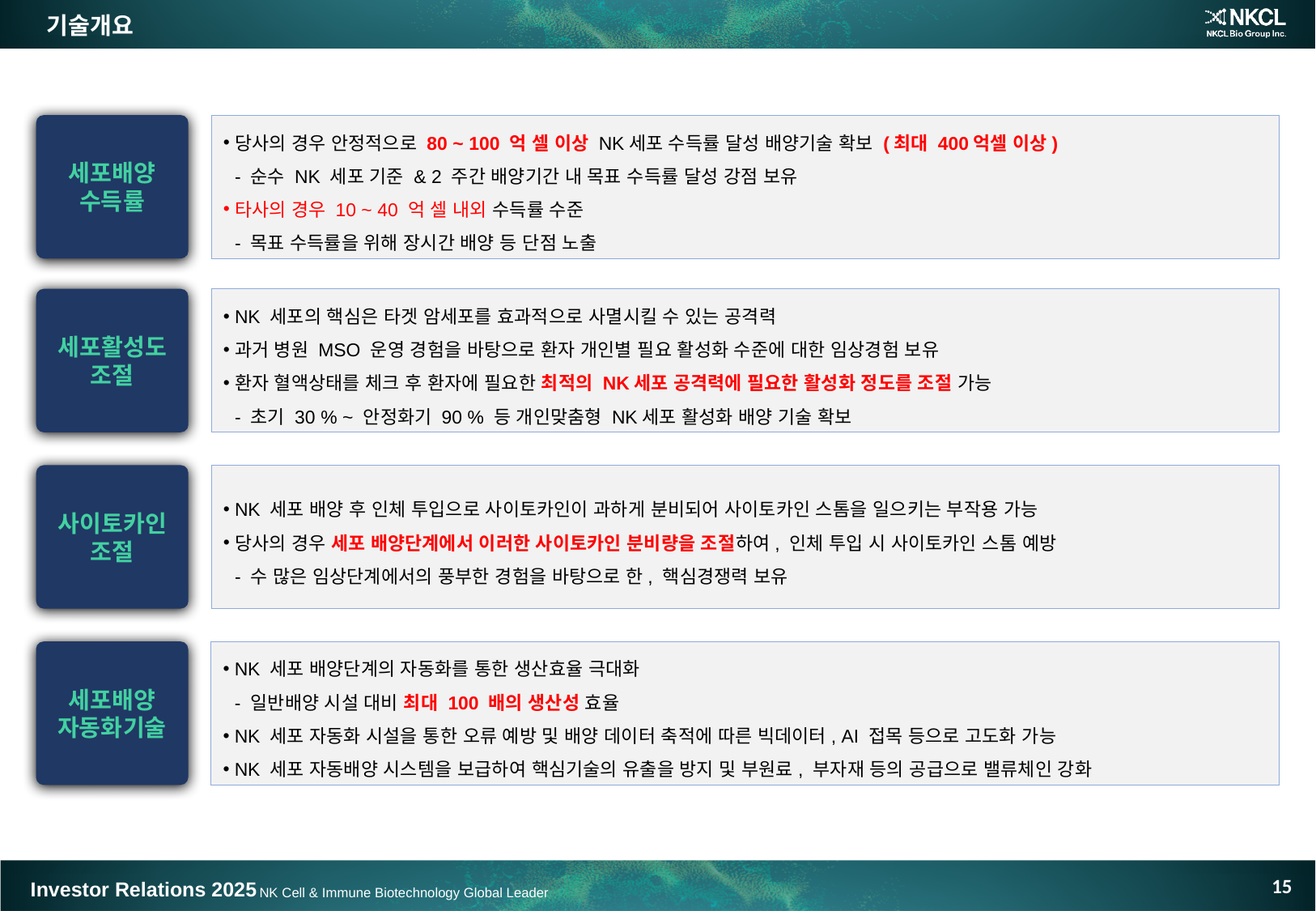

기술개요
세포배양
수득률
당사의 경우 안정적으로 80 ~ 100 억 셀 이상 NK세포 수득률 달성 배양기술 확보 (최대 400억셀 이상)
- 순수 NK 세포 기준 & 2 주간 배양기간 내 목표 수득률 달성 강점 보유
타사의 경우 10 ~ 40 억 셀 내외 수득률 수준
- 목표 수득률을 위해 장시간 배양 등 단점 노출
세포활성도
조절
NK 세포의 핵심은 타겟 암세포를 효과적으로 사멸시킬 수 있는 공격력
과거 병원 MSO 운영 경험을 바탕으로 환자 개인별 필요 활성화 수준에 대한 임상경험 보유
환자 혈액상태를 체크 후 환자에 필요한 최적의 NK세포 공격력에 필요한 활성화 정도를 조절 가능
- 초기 30 % ~ 안정화기 90 % 등 개인맞춤형 NK세포 활성화 배양 기술 확보
사이토카인
조절
NK 세포 배양 후 인체 투입으로 사이토카인이 과하게 분비되어 사이토카인 스톰을 일으키는 부작용 가능
당사의 경우 세포 배양단계에서 이러한 사이토카인 분비량을 조절하여, 인체 투입 시 사이토카인 스톰 예방
- 수 많은 임상단계에서의 풍부한 경험을 바탕으로 한, 핵심경쟁력 보유
세포배양
자동화기술
NK 세포 배양단계의 자동화를 통한 생산효율 극대화
- 일반배양 시설 대비 최대 100 배의 생산성 효율
NK 세포 자동화 시설을 통한 오류 예방 및 배양 데이터 축적에 따른 빅데이터, AI 접목 등으로 고도화 가능
NK 세포 자동배양 시스템을 보급하여 핵심기술의 유출을 방지 및 부원료, 부자재 등의 공급으로 밸류체인 강화
15